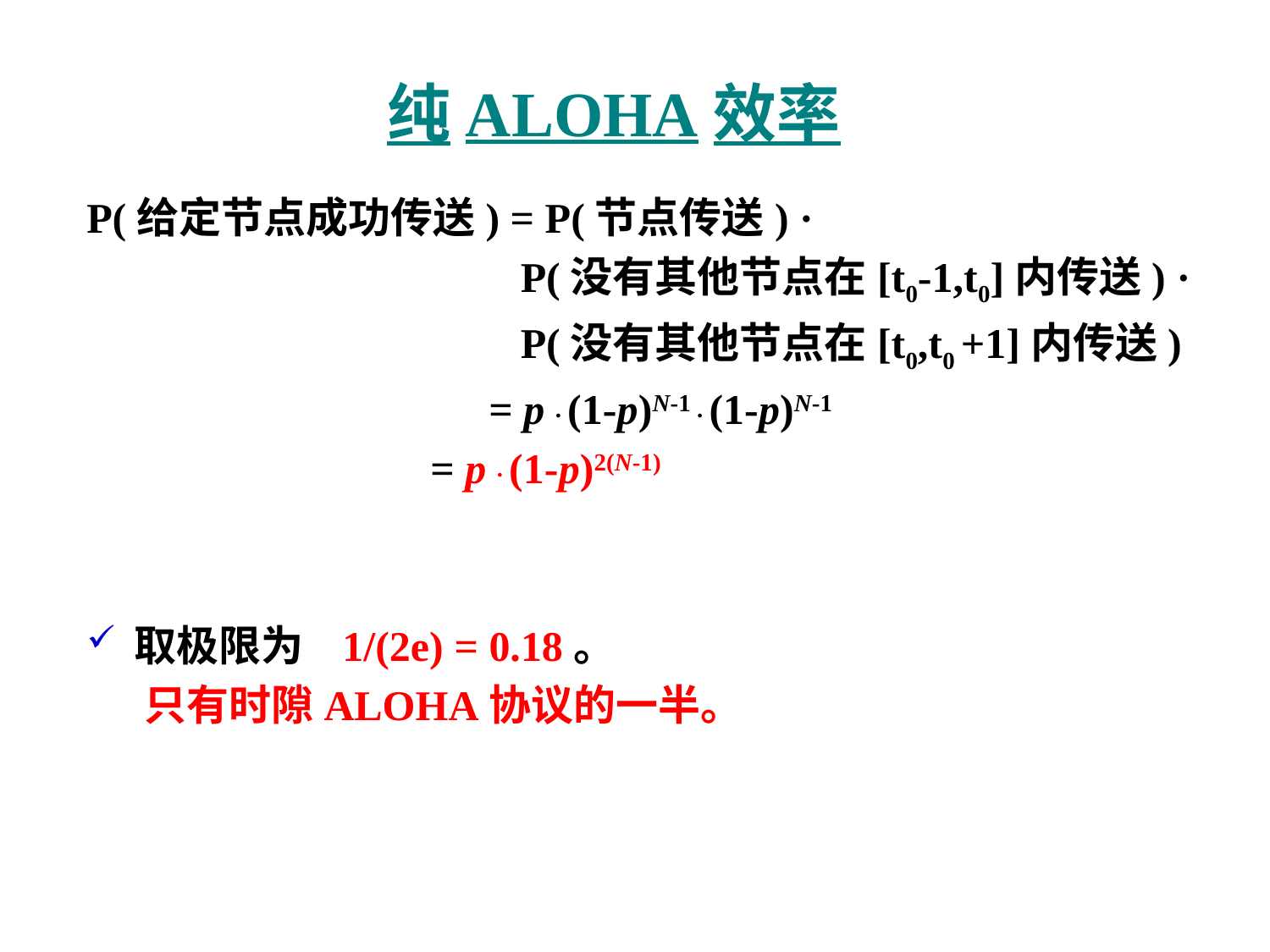

# 纯ALOHA效率
P(给定节点成功传送) = P(节点传送) ·
                                         P(没有其他节点在[t0-1,t0]内传送) ·
                                         P(没有其他节点在[t0,t0 +1]内传送)
                                      = p . (1-p)N-1 . (1-p)N-1
                                                        = p . (1-p)2(N-1)

取极限为   1/(2e) = 0.18。
     只有时隙ALOHA协议的一半。
62